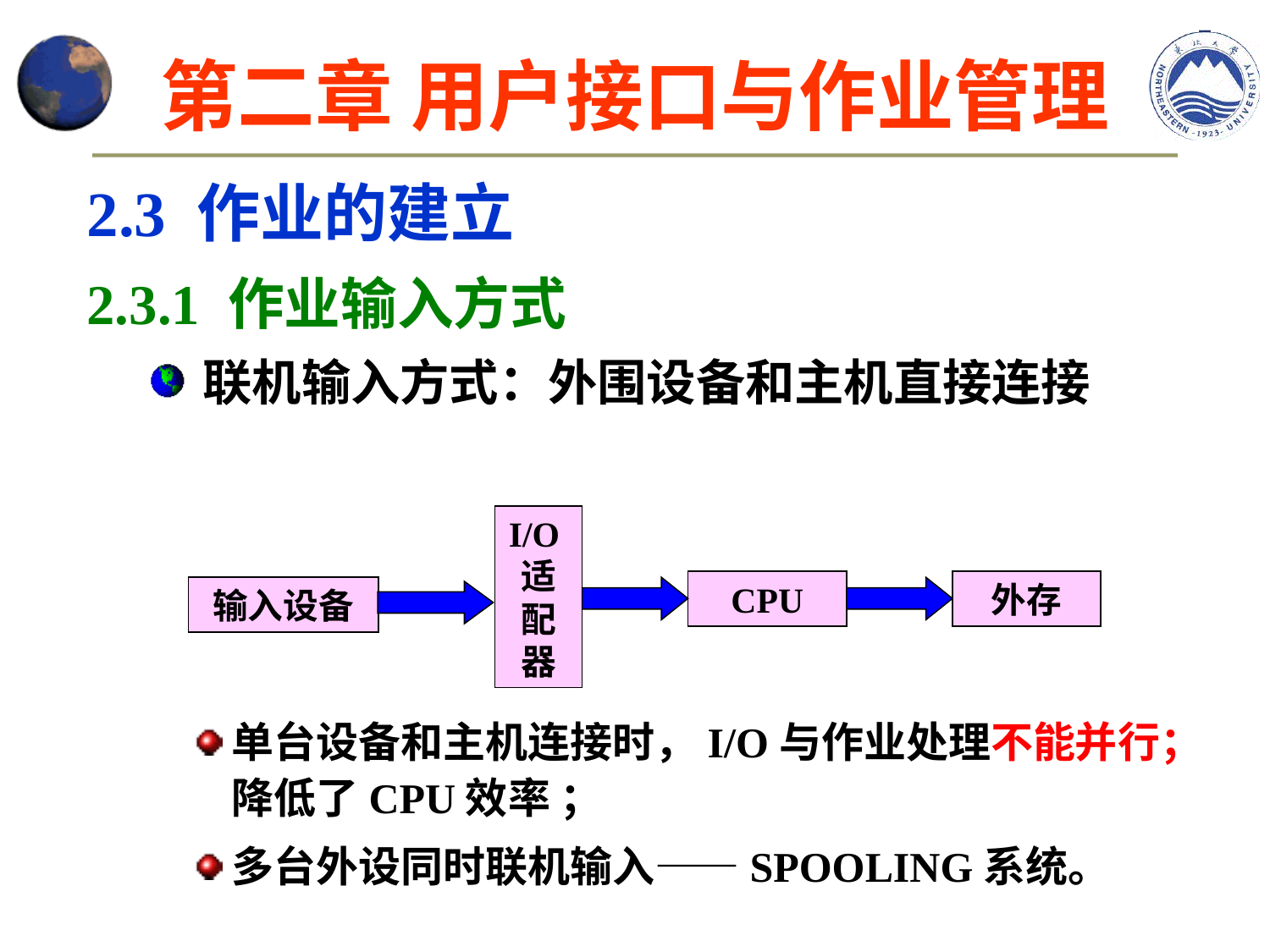

# 第二章 用户接口与作业管理
2.3 作业的建立
2.3.1 作业输入方式
联机输入方式：外围设备和主机直接连接
I/O适配器
CPU
外存
输入设备

单台设备和主机连接时，I/O与作业处理不能并行；降低了CPU效率 ；
多台外设同时联机输入——SPOOLING系统。